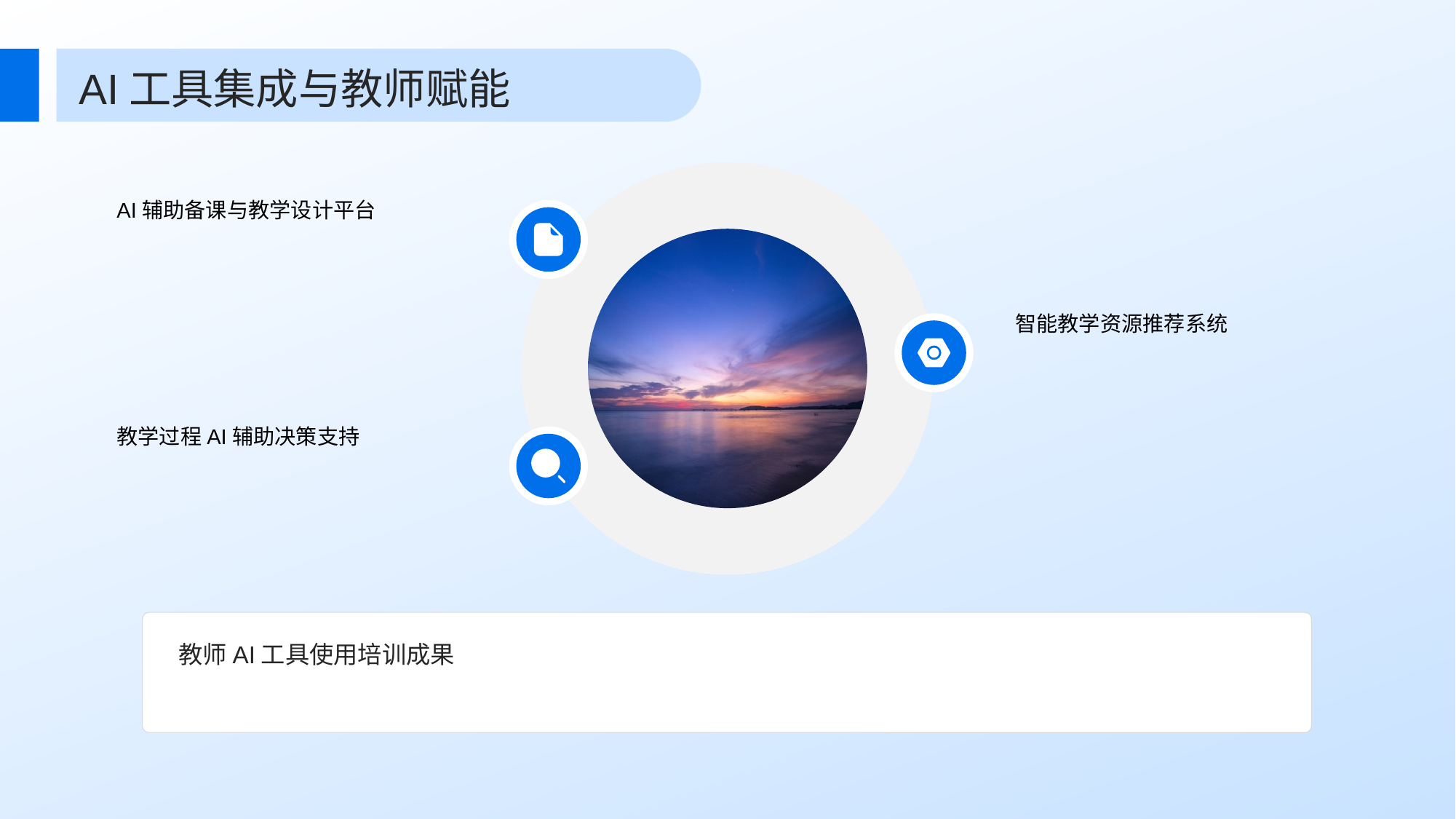

AI工具集成与教师赋能

AI辅助备课与教学设计平台

智能教学资源推荐系统

教学过程AI辅助决策支持

教师AI工具使用培训成果